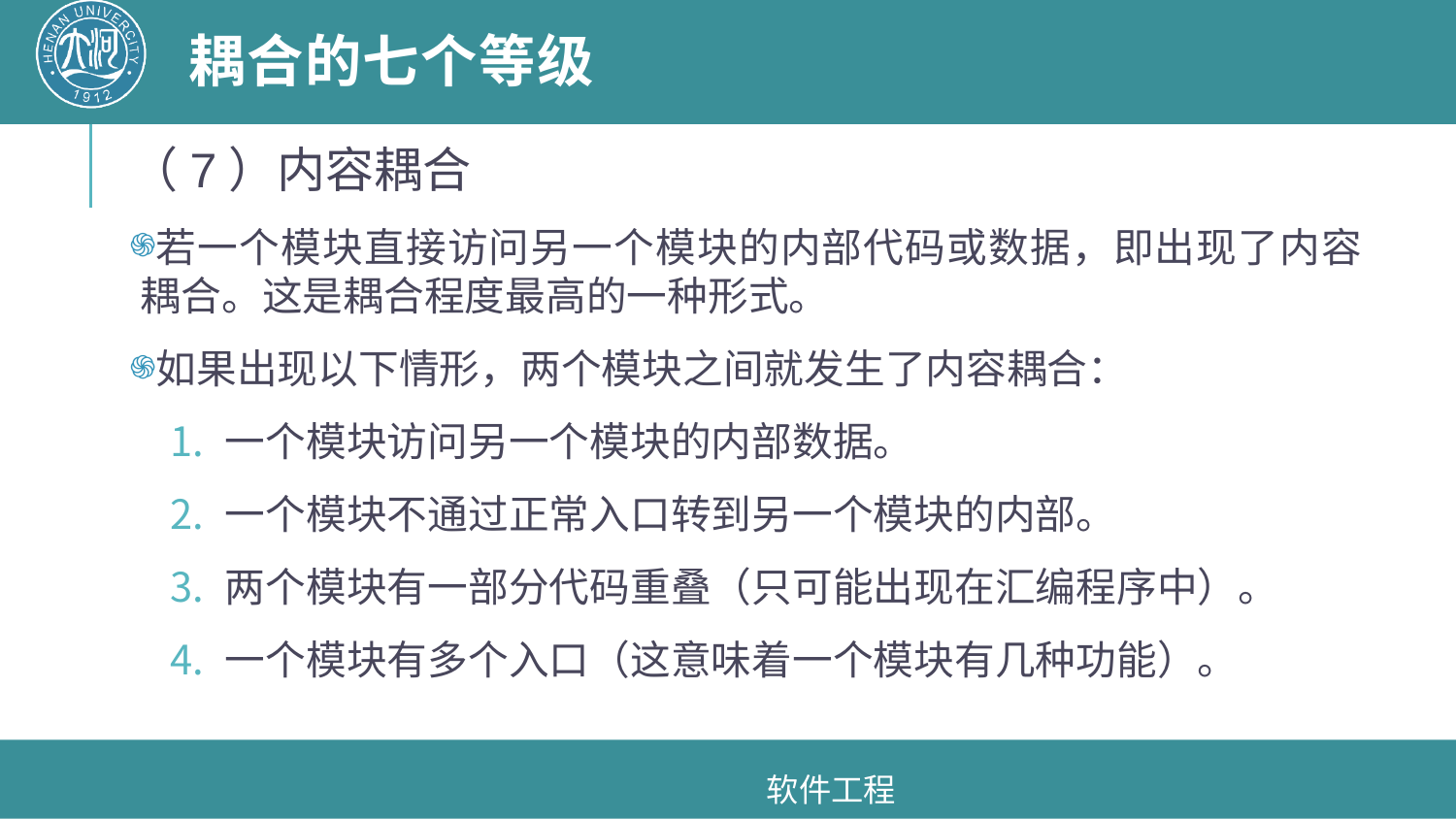

# 耦合的七个等级
（7）内容耦合
若一个模块直接访问另一个模块的内部代码或数据，即出现了内容耦合。这是耦合程度最高的一种形式。
如果出现以下情形，两个模块之间就发生了内容耦合：
一个模块访问另一个模块的内部数据。
一个模块不通过正常入口转到另一个模块的内部。
两个模块有一部分代码重叠（只可能出现在汇编程序中）。
一个模块有多个入口（这意味着一个模块有几种功能）。

软件工程
162